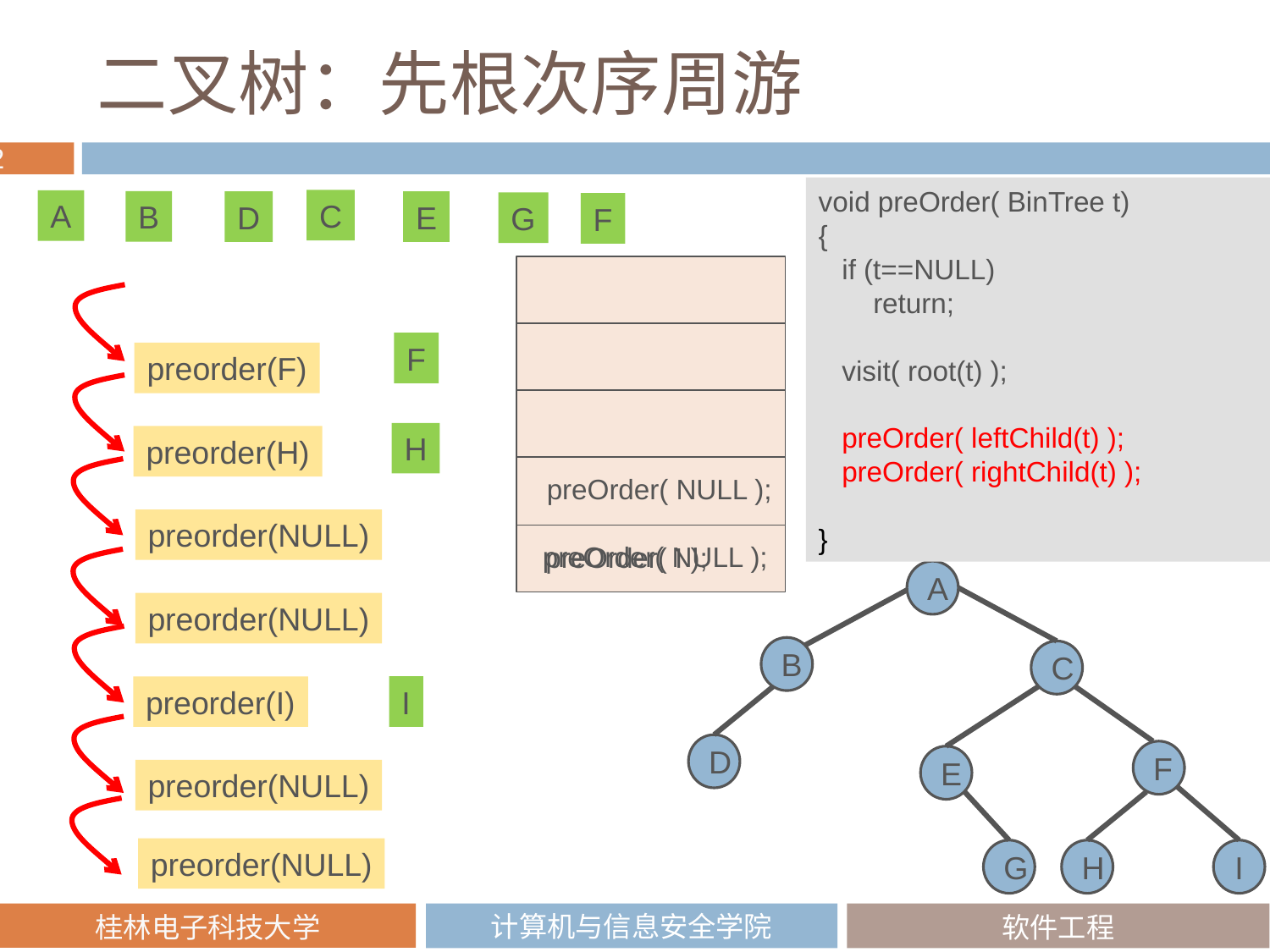

# 二叉树：先根次序周游
void preOrder( BinTree t)
{
   if (t==NULL)
       return;

   visit( root(t) );

   preOrder( leftChild(t) );
   preOrder( rightChild(t) );

}
C
A
B
D
E
G
F

F
preorder(F)

H
preorder(H)

preOrder( NULL );
preorder(NULL)

preOrder( NULL );
preOrder( I );

A
B
C
D
F
E
G
H
I
preorder(NULL)

I
preorder(I)

preorder(NULL)

preorder(NULL)